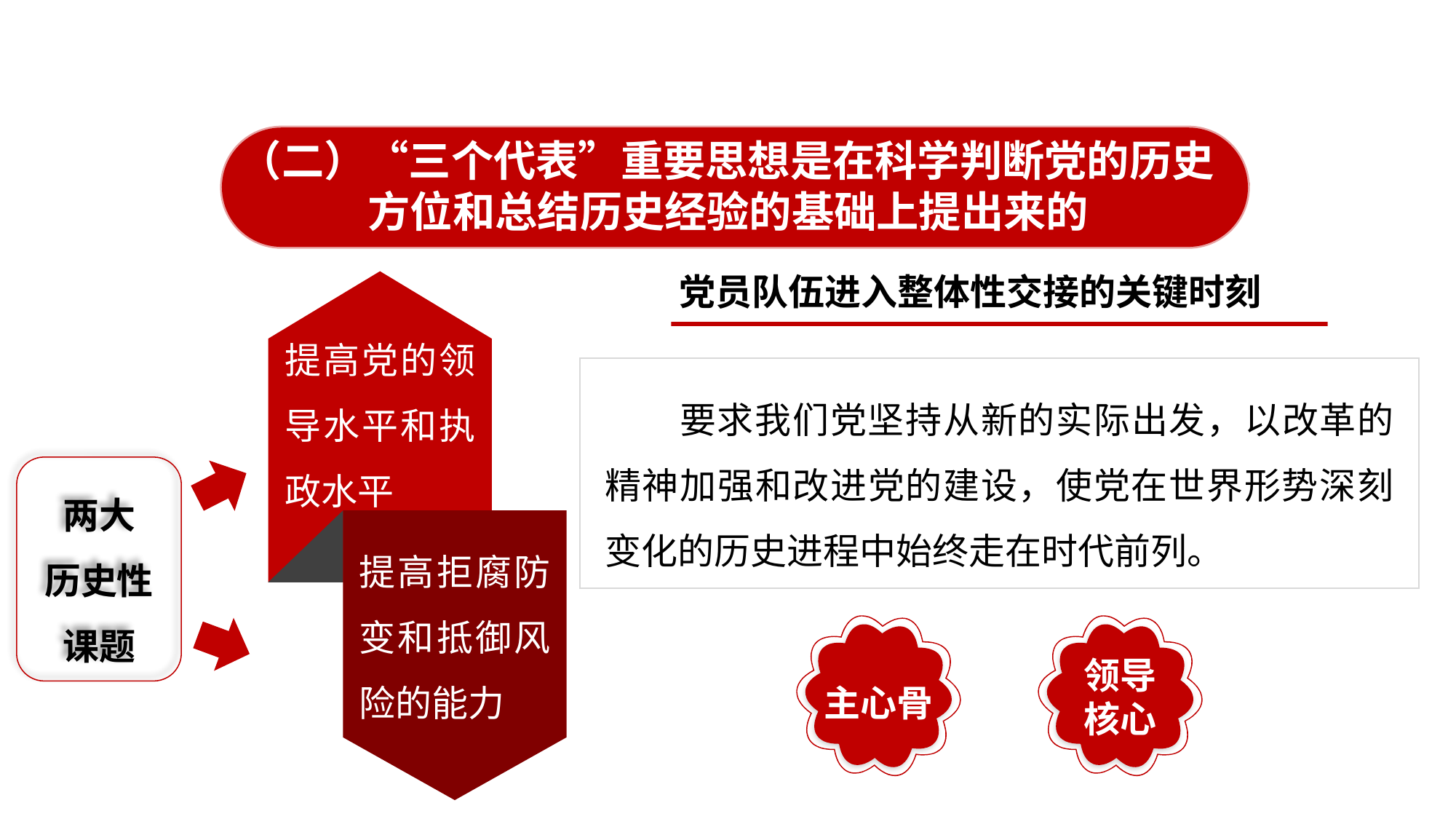

一、“三个代表”重要思想的形成条件
（二）“三个代表”重要思想是在科学判断党的历史
方位和总结历史经验的基础上提出来的
党员队伍进入整体性交接的关键时刻

提高党的领导水平和执政水平
提高拒腐防变和抵御风险的能力

要求我们党坚持从新的实际出发，以改革的精神加强和改进党的建设，使党在世界形势深刻变化的历史进程中始终走在时代前列。
两大
历史性
课题

主心骨

领导
核心